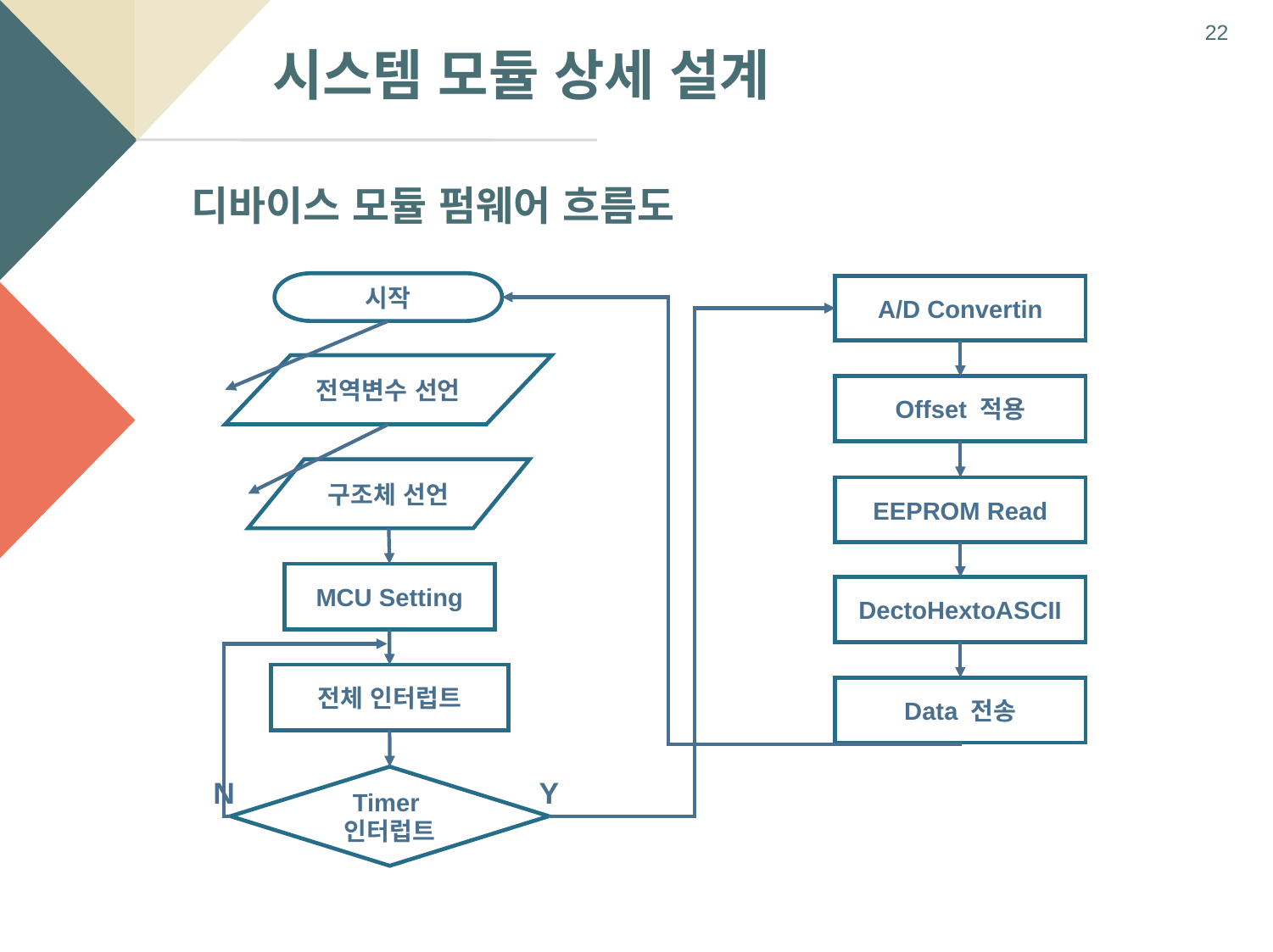

22
시스템 모듈 상세 설계
디바이스 모듈 펌웨어 흐름도
시작
A/D Convertin
전역변수 선언
Offset 적용
구조체 선언
EEPROM Read
MCU Setting
DectoHextoASCII
전체 인터럽트
Data 전송
Timer
인터럽트
Y
N